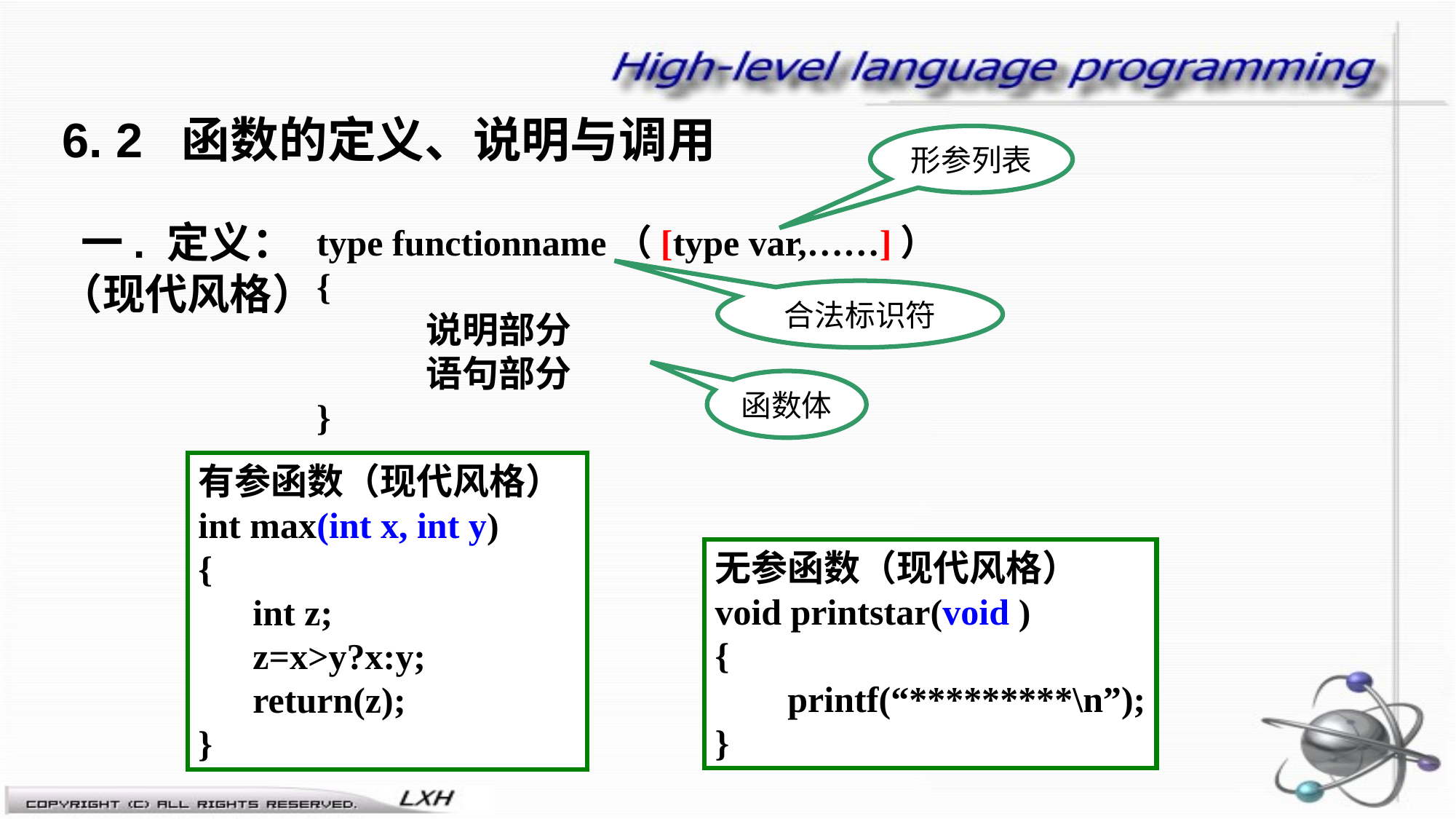

6. 2  函数的定义、说明与调用
形参列表
一. 定义：
（现代风格）
type functionname（[type var,……]）
{
	说明部分
	语句部分
}
合法标识符
函数体
有参函数（现代风格）
int max(int x, int y)
{
      int z;
      z=x>y?x:y;
      return(z);
}
无参函数（现代风格）
void printstar(void )
{
        printf(“*********\n”);
}